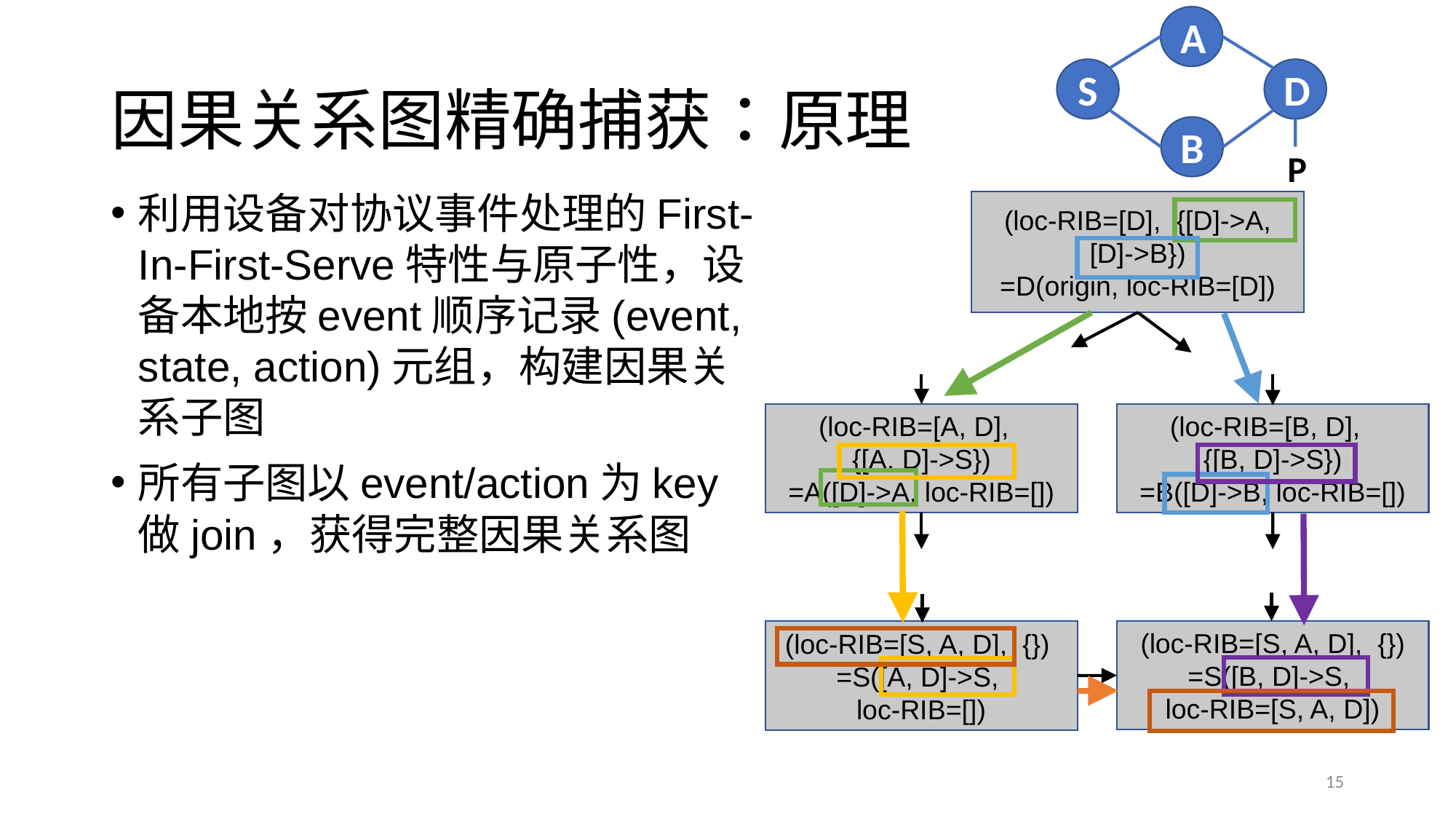

A
S
D
B
P
# 因果关系图精确捕获：原理
利用设备对协议事件处理的First-In-First-Serve特性与原子性，设备本地按event顺序记录(event, state, action)元组，构建因果关系子图
所有子图以event/action为key做join，获得完整因果关系图

(loc-RIB=[D],  {[D]->A, [D]->B})
=D(origin, loc-RIB=[D])

(loc-RIB=[A, D],
{[A, D]->S})
=A([D]->A, loc-RIB=[])
(loc-RIB=[B, D],
{[B, D]->S})
=B([D]->B, loc-RIB=[])

(loc-RIB=[S, A, D],  {}) =S([B, D]->S,
loc-RIB=[S, A, D])
(loc-RIB=[S, A, D],  {})
=S([A, D]->S,
loc-RIB=[])

15